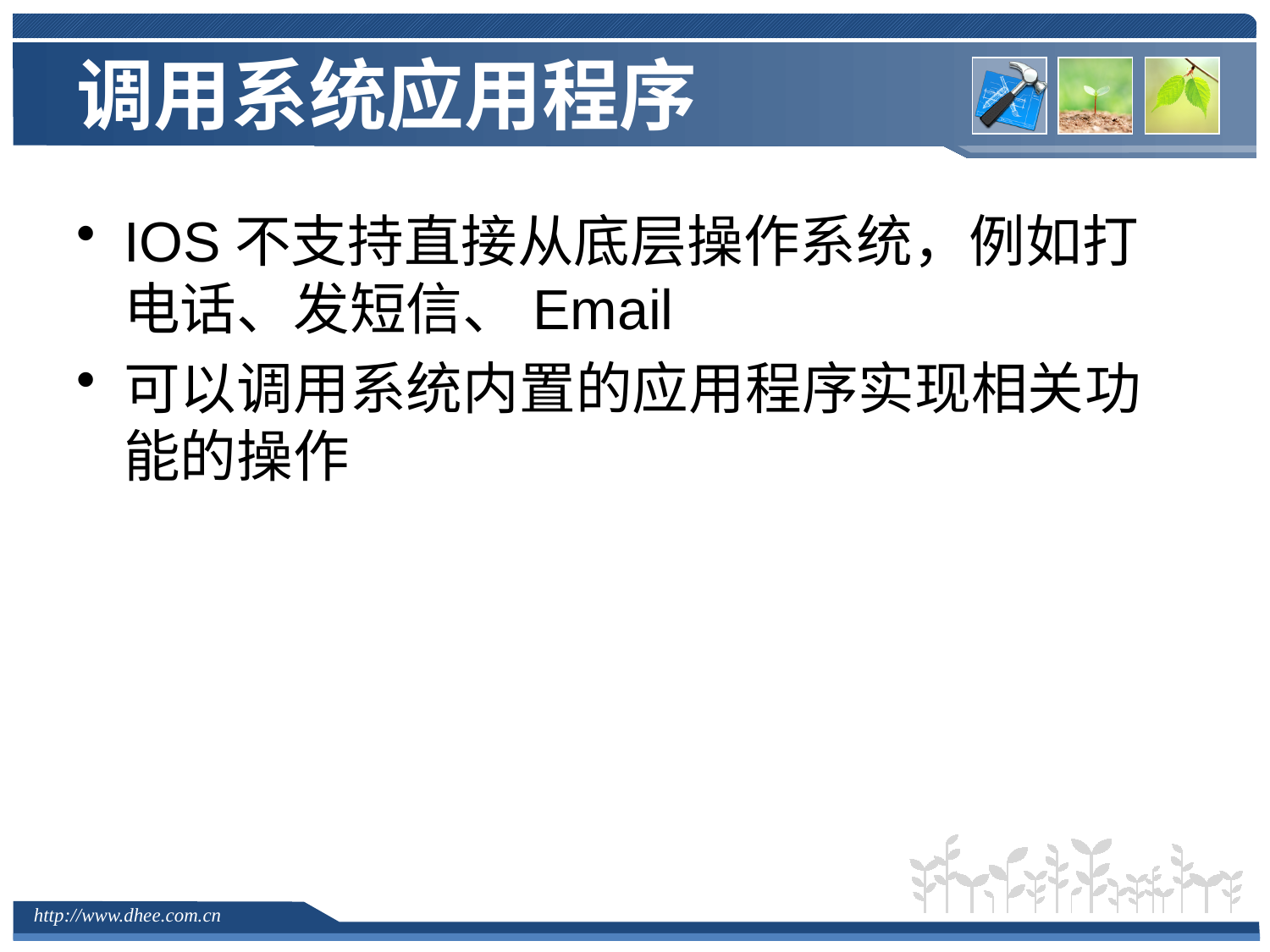

# 调用系统应用程序
IOS不支持直接从底层操作系统，例如打电话、发短信、Email
可以调用系统内置的应用程序实现相关功能的操作